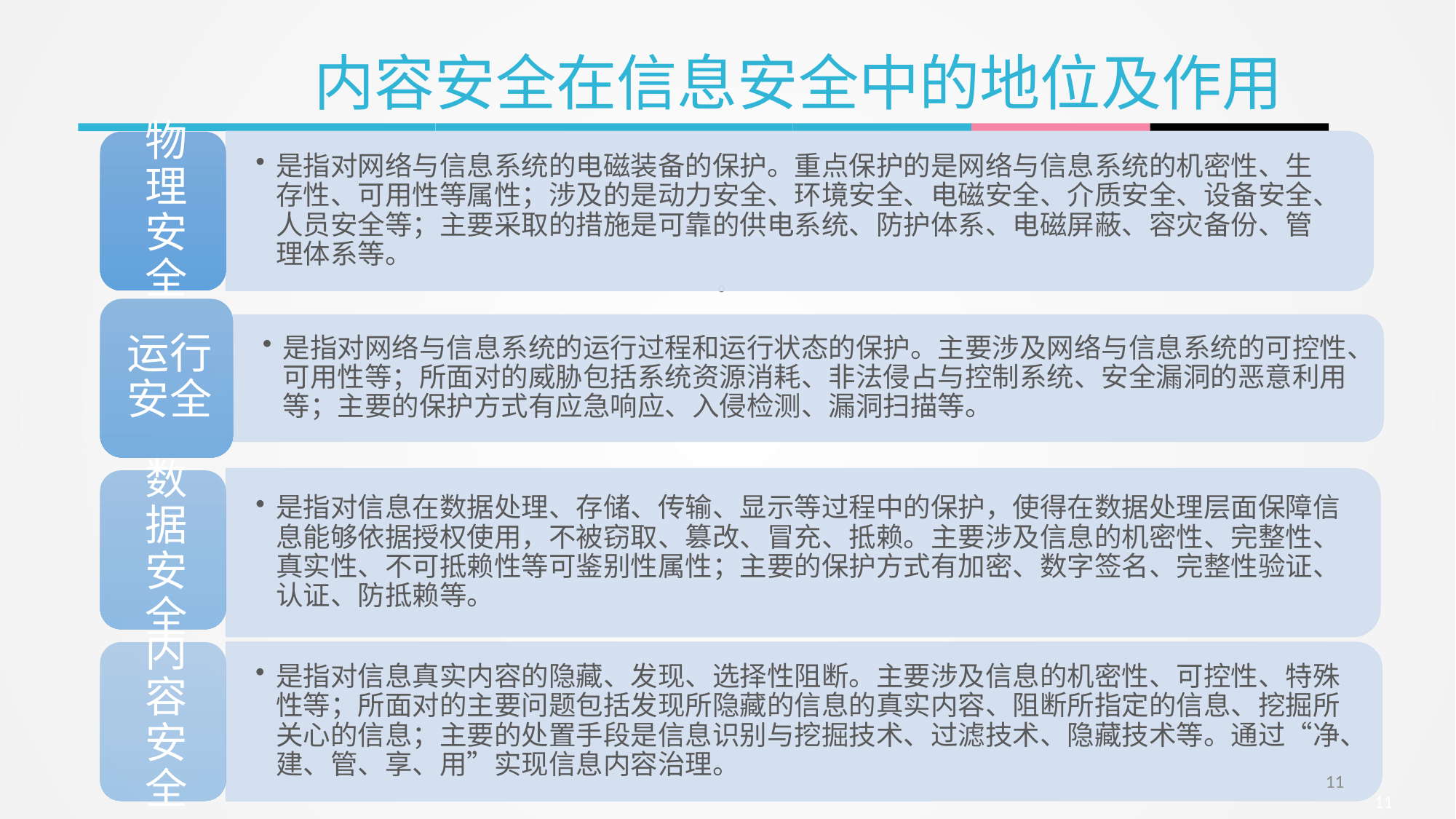

内容安全在信息安全中的地位及作用

是指对网络与信息系统的电磁装备的保护。重点保护的是网络与信息系统的机密性、生存性、可用性等属性；涉及的是动力安全、环境安全、电磁安全、介质安全、设备安全、人员安全等；主要采取的措施是可靠的供电系统、防护体系、电磁屏蔽、容灾备份、管理体系等。
物理安全
是指对网络与信息系统的运行过程和运行状态的保护。主要涉及网络与信息系统的可控性、可用性等；所面对的威胁包括系统资源消耗、非法侵占与控制系统、安全漏洞的恶意利用等；主要的保护方式有应急响应、入侵检测、漏洞扫描等。
运行安全
是指对信息在数据处理、存储、传输、显示等过程中的保护，使得在数据处理层面保障信息能够依据授权使用，不被窃取、篡改、冒充、抵赖。主要涉及信息的机密性、完整性、真实性、不可抵赖性等可鉴别性属性；主要的保护方式有加密、数字签名、完整性验证、认证、防抵赖等。
数据安全
是指对信息真实内容的隐藏、发现、选择性阻断。主要涉及信息的机密性、可控性、特殊性等；所面对的主要问题包括发现所隐藏的信息的真实内容、阻断所指定的信息、挖掘所关心的信息；主要的处置手段是信息识别与挖掘技术、过滤技术、隐藏技术等。通过“净、建、管、享、用”实现信息内容治理。
内容安全
。

11
11